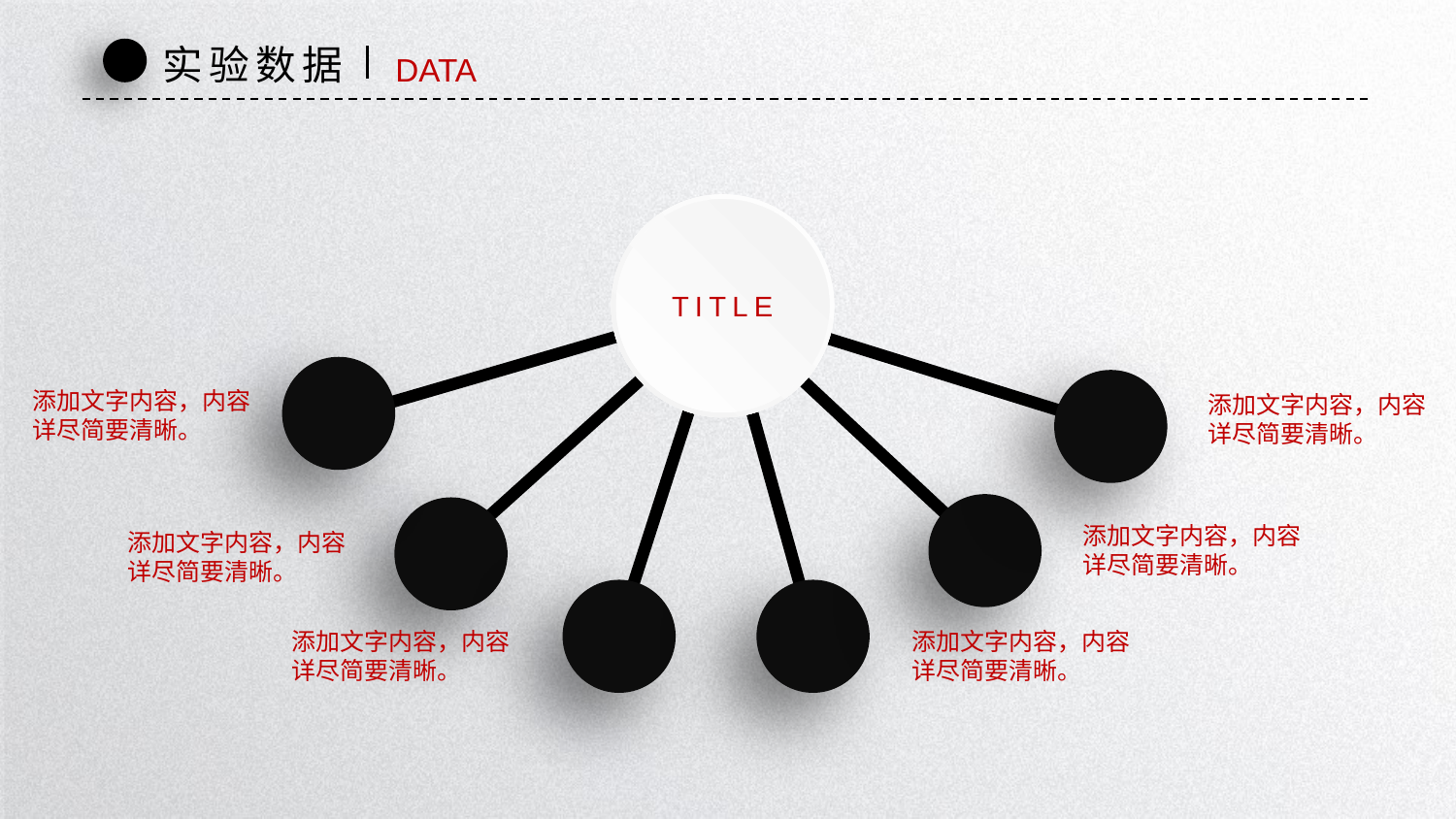

实验数据

DATA

TITLE

添加文字内容，内容
详尽简要清晰。
添加文字内容，内容
详尽简要清晰。

添加文字内容，内容
详尽简要清晰。
添加文字内容，内容
详尽简要清晰。

添加文字内容，内容
详尽简要清晰。
添加文字内容，内容
详尽简要清晰。
延时符